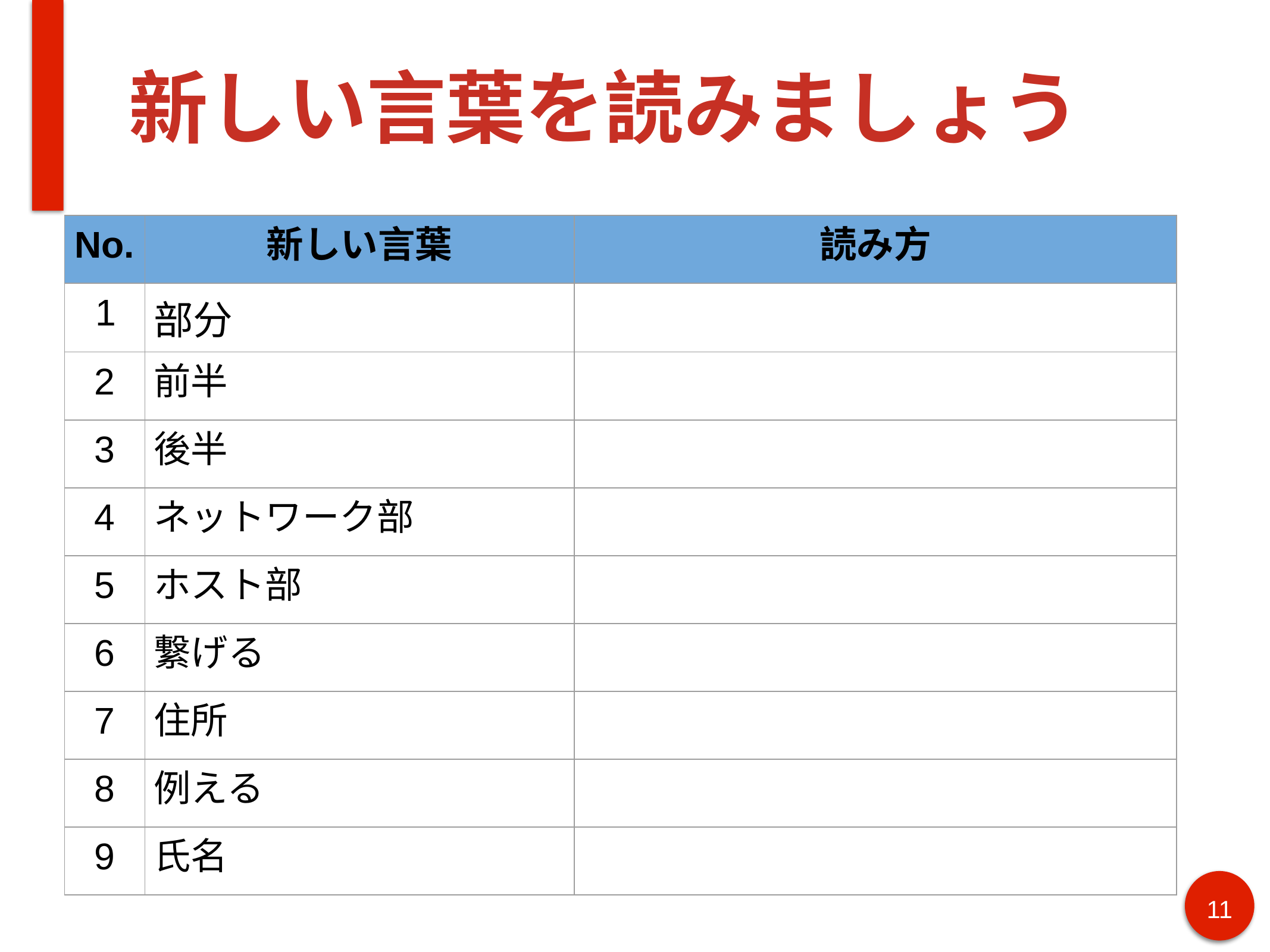

# 新しい言葉を読みましょう
| No. | 新しい言葉 | 読み方 |
| --- | --- | --- |
| 1 | 部分 |  |
| 2 | 前半 |  |
| 3 | 後半 |  |
| 4 | ネットワーク部 |  |
| 5 | ホスト部 |  |
| 6 | 繋げる |  |
| 7 | 住所 |  |
| 8 | 例える |  |
| 9 | 氏名 |  |
11